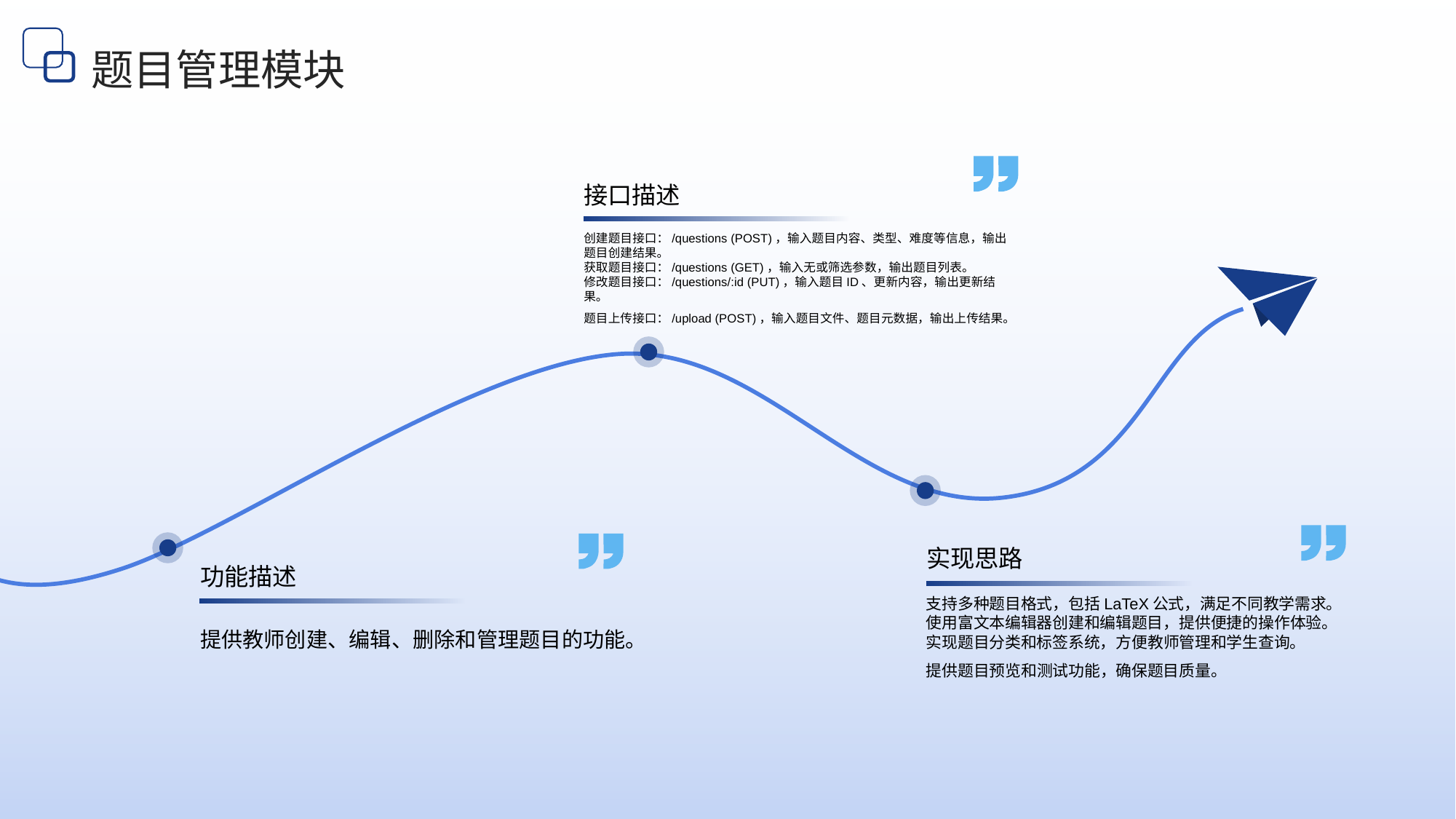

题目管理模块

接口描述

创建题目接口：/questions (POST)，输入题目内容、类型、难度等信息，输出题目创建结果。
获取题目接口：/questions (GET)，输入无或筛选参数，输出题目列表。
修改题目接口：/questions/:id (PUT)，输入题目ID、更新内容，输出更新结果。
题目上传接口：/upload (POST)，输入题目文件、题目元数据，输出上传结果。

实现思路

功能描述

支持多种题目格式，包括LaTeX公式，满足不同教学需求。
使用富文本编辑器创建和编辑题目，提供便捷的操作体验。
实现题目分类和标签系统，方便教师管理和学生查询。
提供题目预览和测试功能，确保题目质量。

提供教师创建、编辑、删除和管理题目的功能。